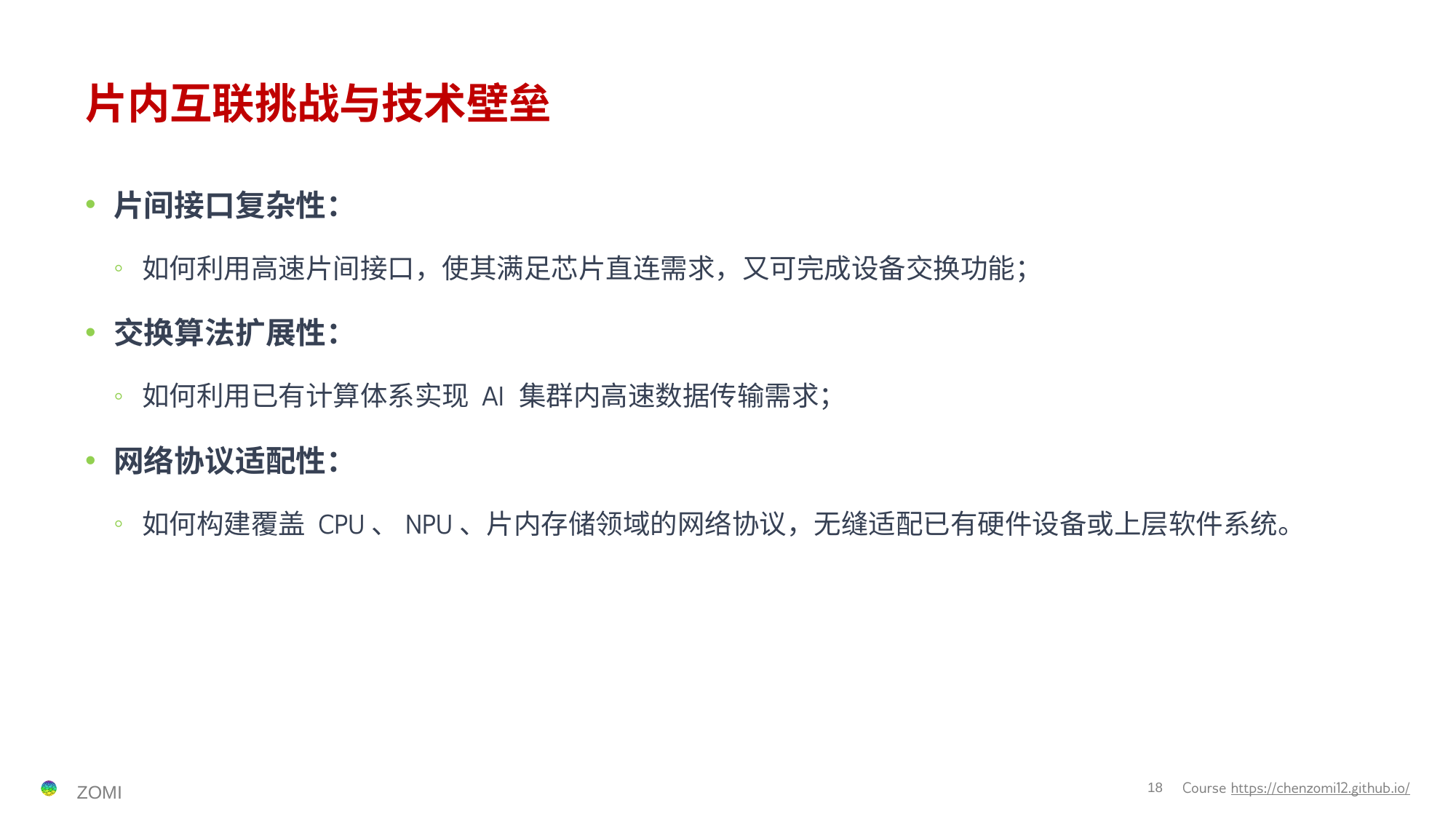

# 片内互联挑战与技术壁垒
片间接口复杂性：
如何利用高速片间接口，使其满足芯片直连需求，又可完成设备交换功能；
交换算法扩展性：
如何利用已有计算体系实现 AI 集群内高速数据传输需求；
网络协议适配性：
如何构建覆盖 CPU、NPU、片内存储领域的网络协议，无缝适配已有硬件设备或上层软件系统。